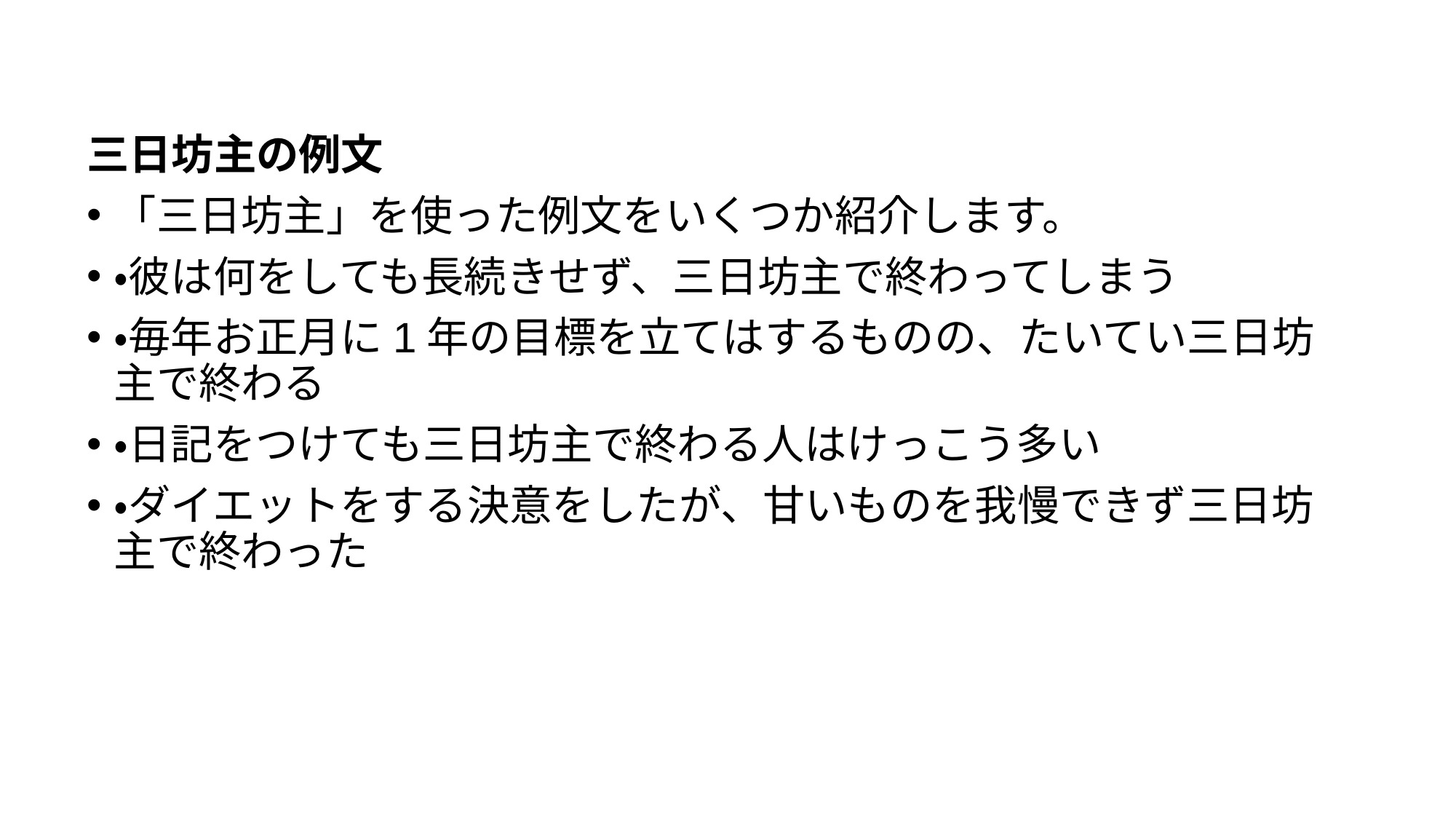

三日坊主の例文
「三日坊主」を使った例文をいくつか紹介します。
・彼は何をしても長続きせず、三日坊主で終わってしまう
・毎年お正月に1年の目標を立てはするものの、たいてい三日坊主で終わる
・日記をつけても三日坊主で終わる人はけっこう多い
・ダイエットをする決意をしたが、甘いものを我慢できず三日坊主で終わった